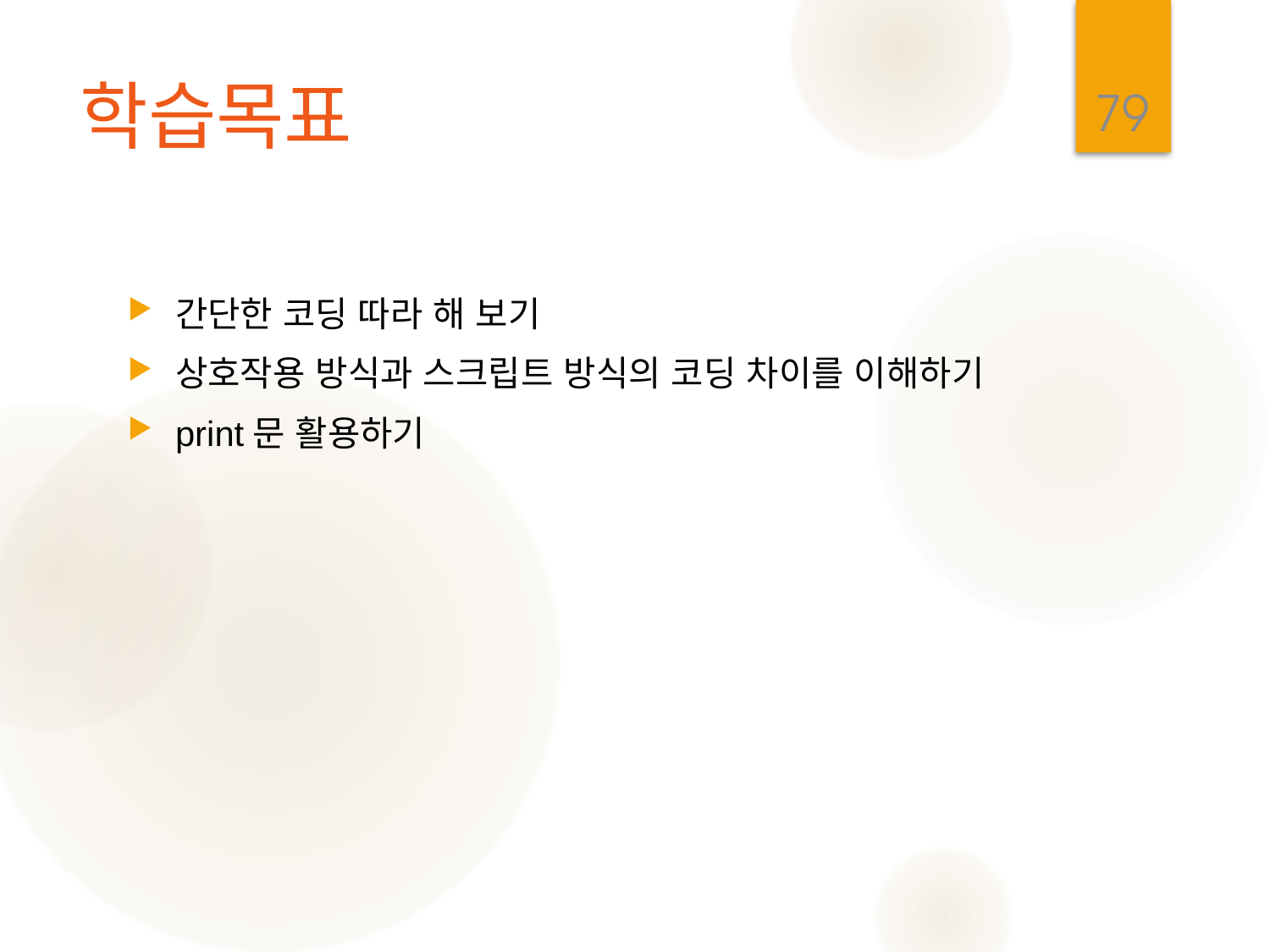

79
# 학습목표
간단한 코딩 따라 해 보기
상호작용 방식과 스크립트 방식의 코딩 차이를 이해하기
print문 활용하기